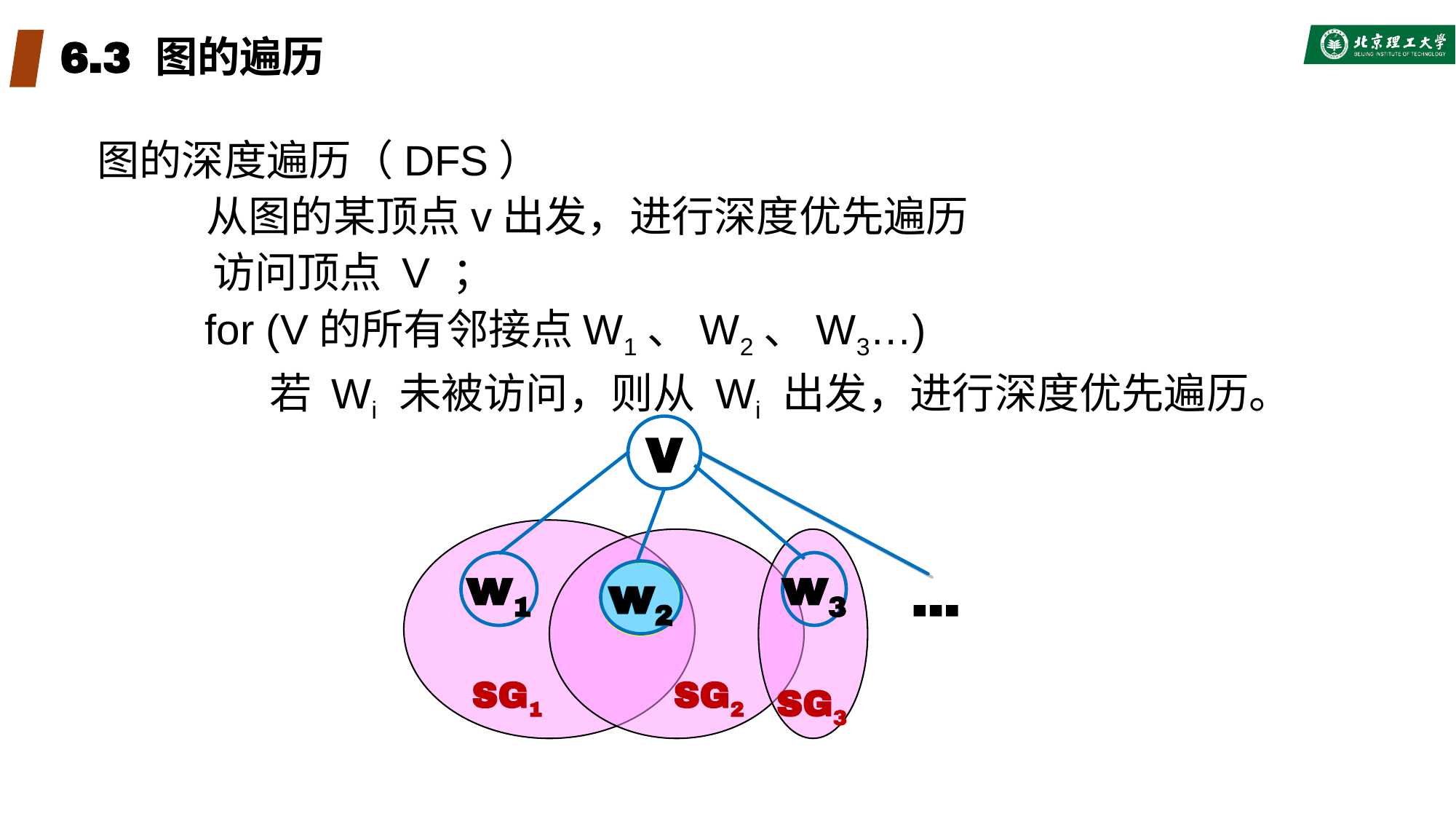

# 6.3 图的遍历
图的深度遍历（DFS）
	从图的某顶点v出发，进行深度优先遍历
 访问顶点 V ；
 for (V的所有邻接点W1、W2、W3…)
       若 Wi 未被访问，则从 Wi 出发，进行深度优先遍历。
V

w1
w3
w2
w2
…
SG1
SG2
SG3